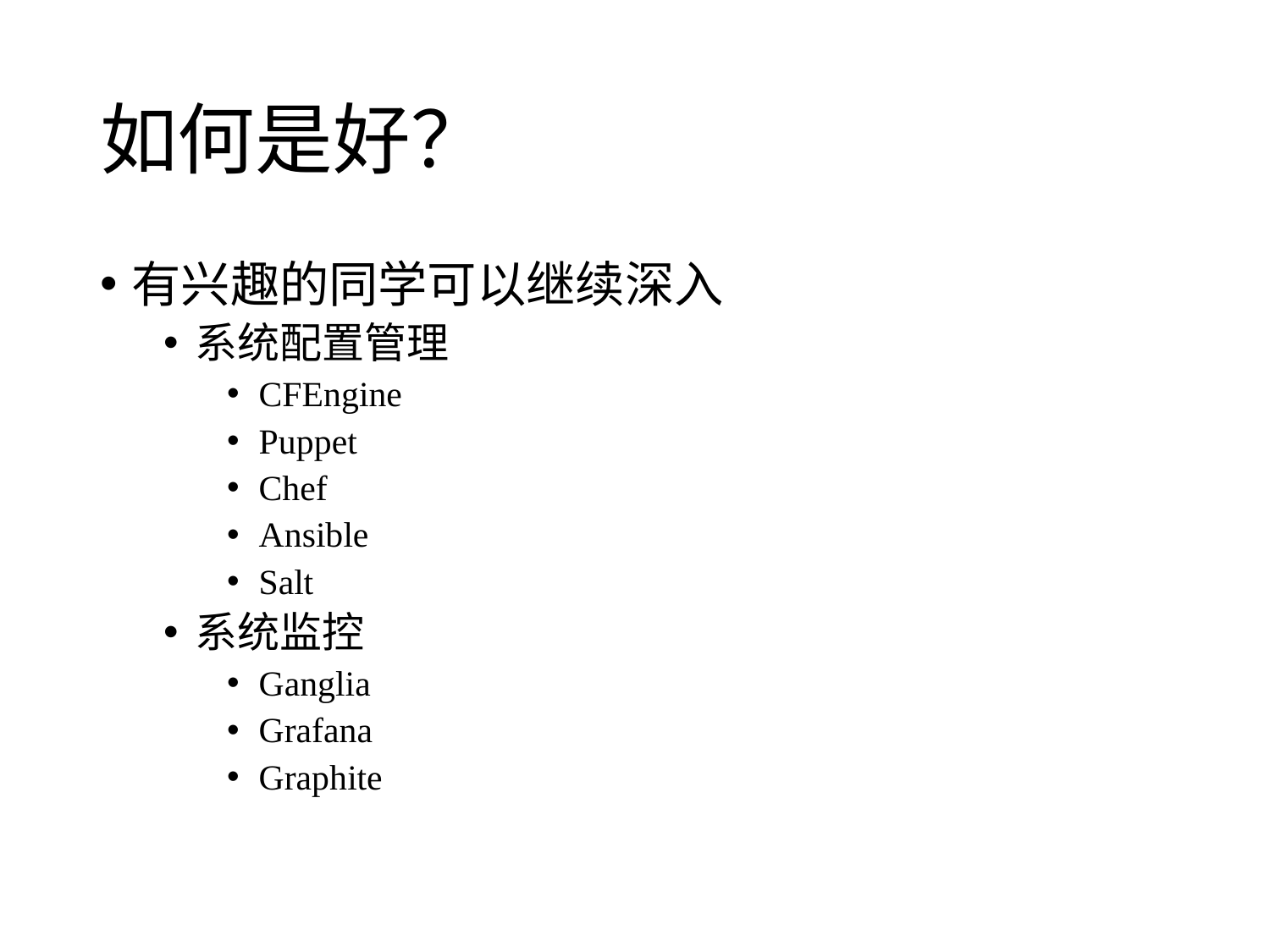

# 如何是好？
有兴趣的同学可以继续深入
系统配置管理
CFEngine
Puppet
Chef
Ansible
Salt
系统监控
Ganglia
Grafana
Graphite